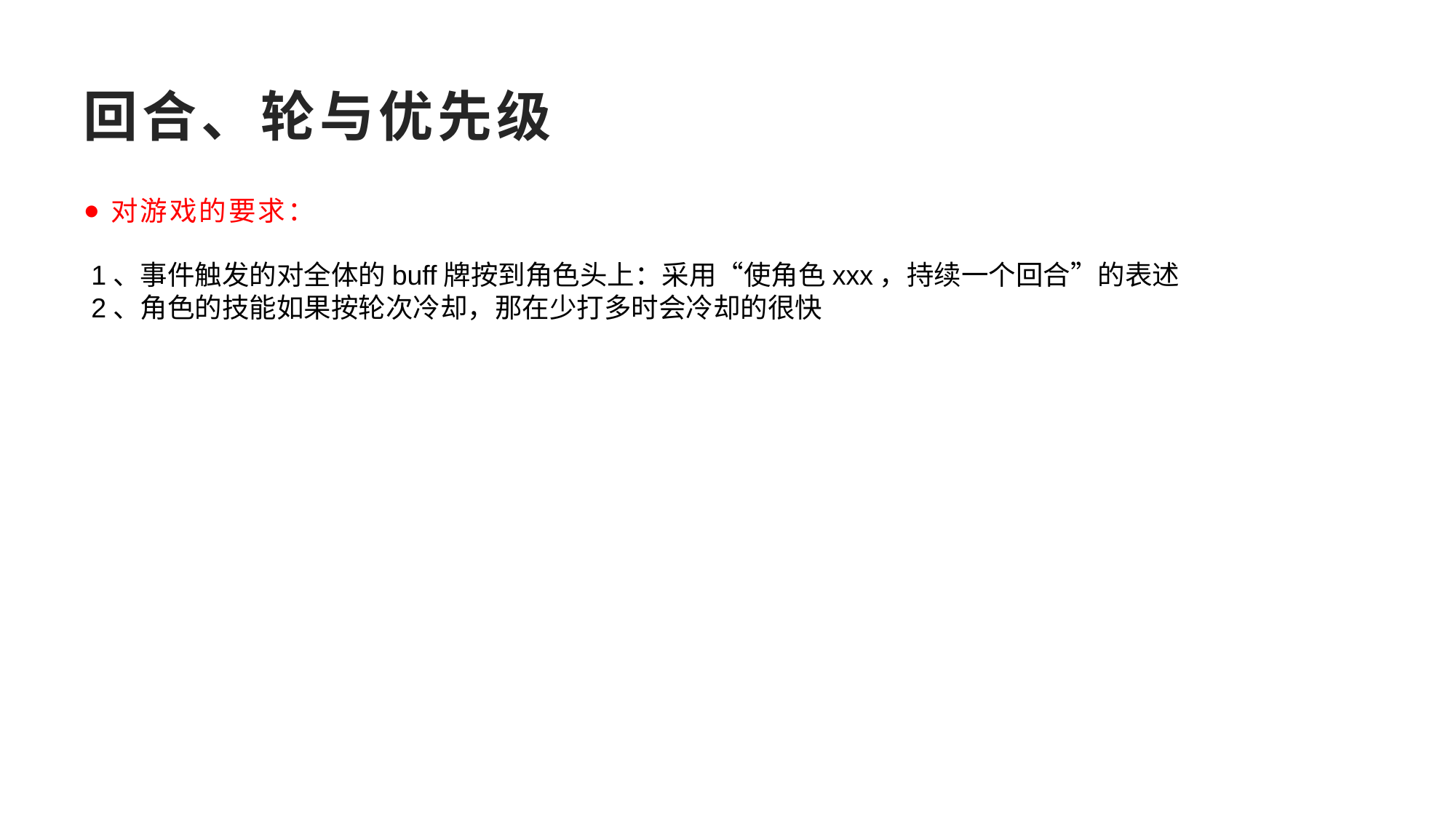

# 回合、轮与优先级
对游戏的要求：
1、事件触发的对全体的buff牌按到角色头上：采用“使角色xxx，持续一个回合”的表述
2、角色的技能如果按轮次冷却，那在少打多时会冷却的很快